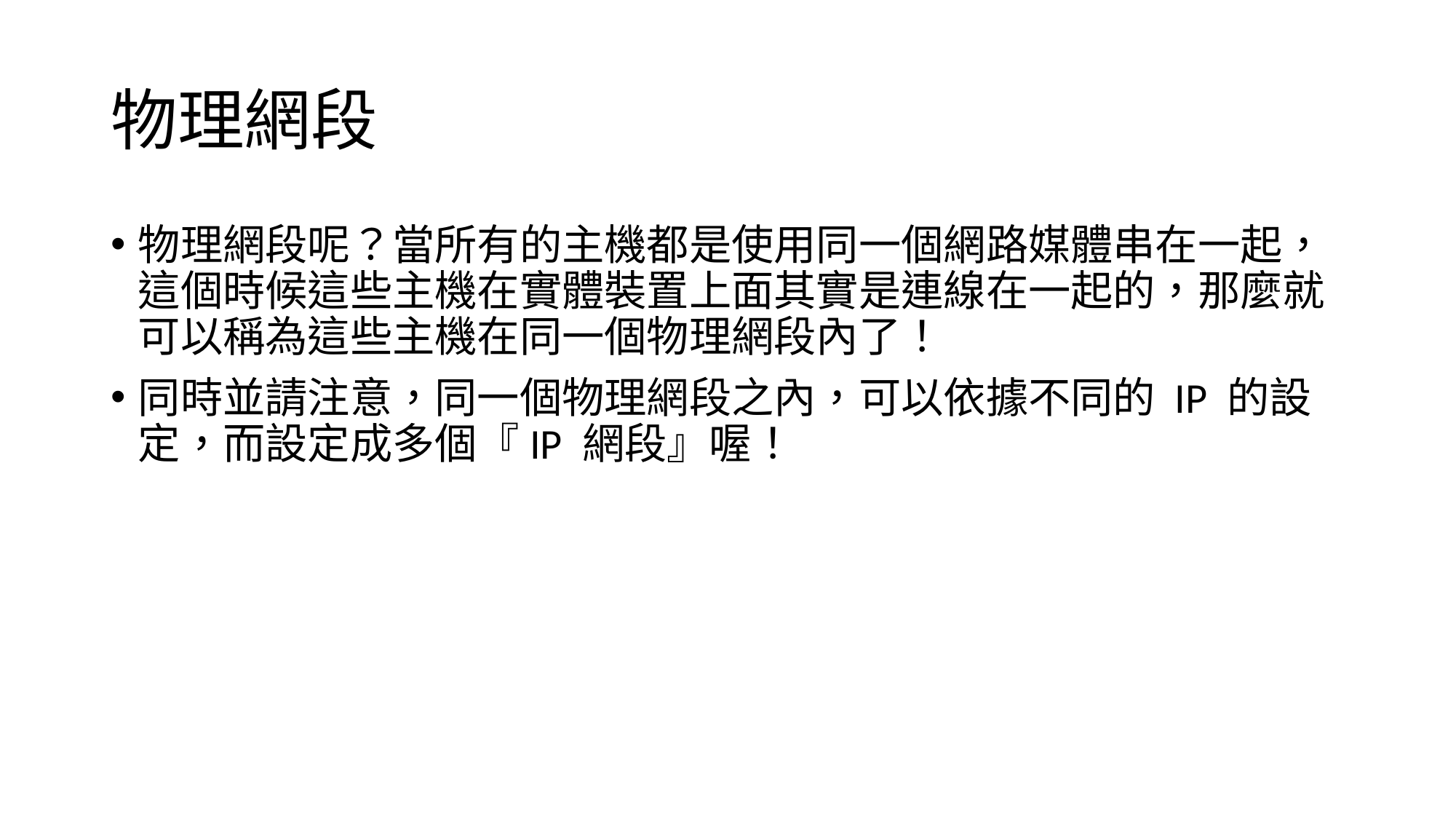

# 物理網段
物理網段呢？當所有的主機都是使用同一個網路媒體串在一起， 這個時候這些主機在實體裝置上面其實是連線在一起的，那麼就可以稱為這些主機在同一個物理網段內了！
同時並請注意，同一個物理網段之內，可以依據不同的 IP 的設定，而設定成多個『IP 網段』喔！